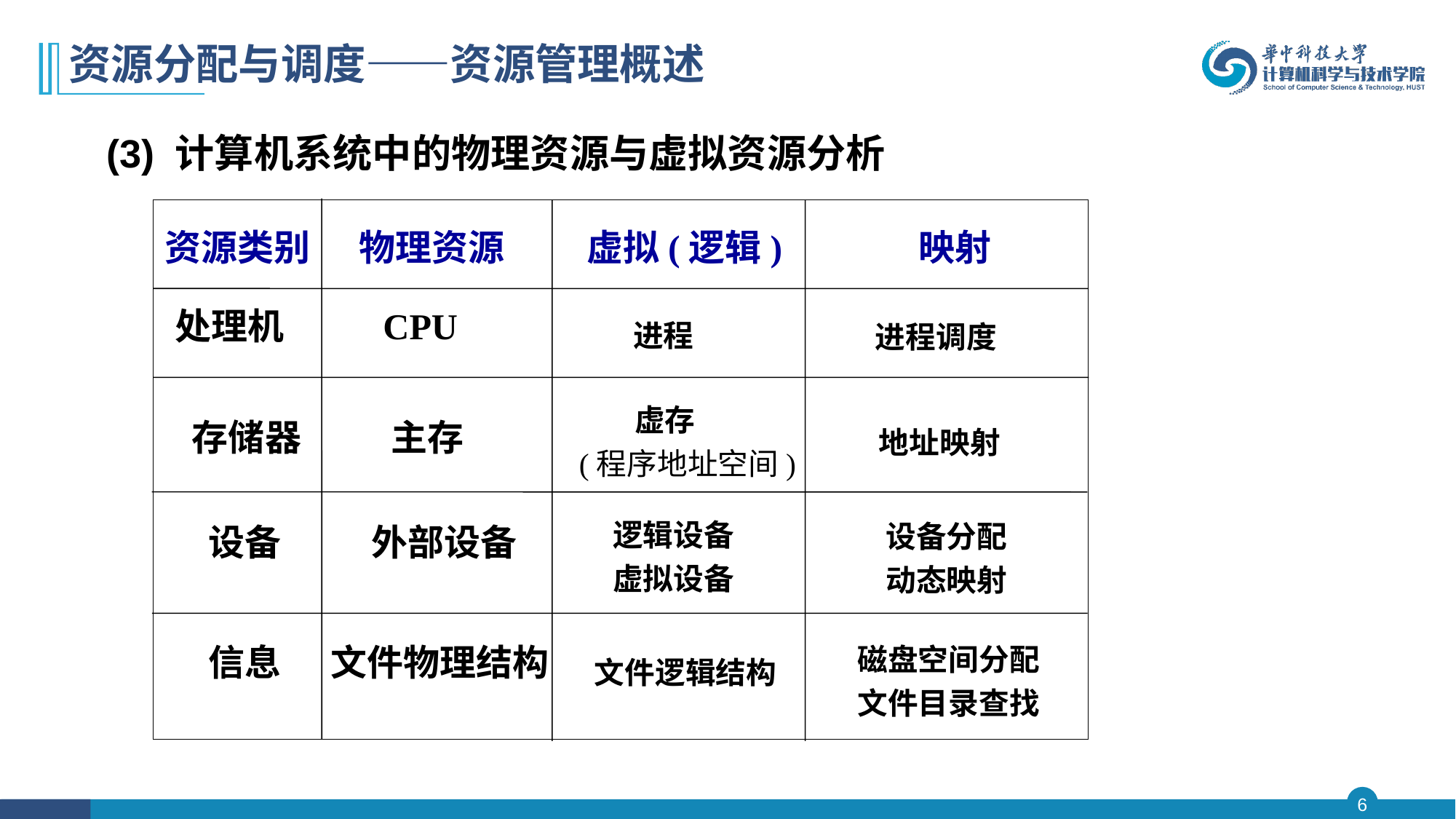

# 资源分配与调度——资源管理概述
(3) 计算机系统中的物理资源与虚拟资源分析

      资源类别      物理资源          虚拟(逻辑)              映射
处理机           CPU

 存储器           主存

   设备           外部设备

   信息      文件物理结构

进程
进程调度
       虚存
(程序地址空间)
地址映射
逻辑设备
虚拟设备
设备分配
动态映射
磁盘空间分配
文件目录查找
 文件逻辑结构